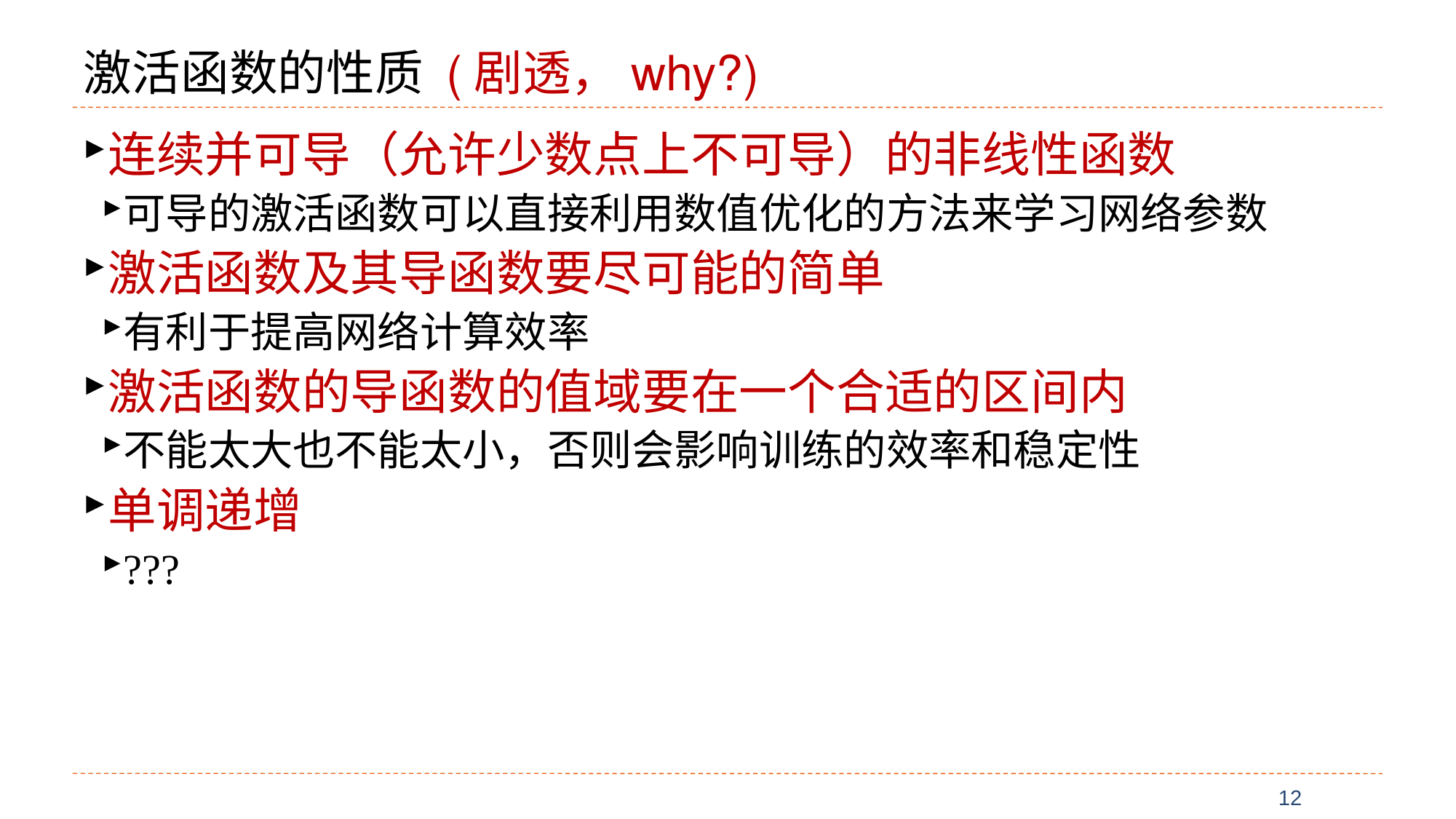

# 激活函数的性质 (剧透，why?)
连续并可导（允许少数点上不可导）的非线性函数
可导的激活函数可以直接利用数值优化的方法来学习网络参数
激活函数及其导函数要尽可能的简单
有利于提高网络计算效率
激活函数的导函数的值域要在一个合适的区间内
不能太大也不能太小，否则会影响训练的效率和稳定性
单调递增
???